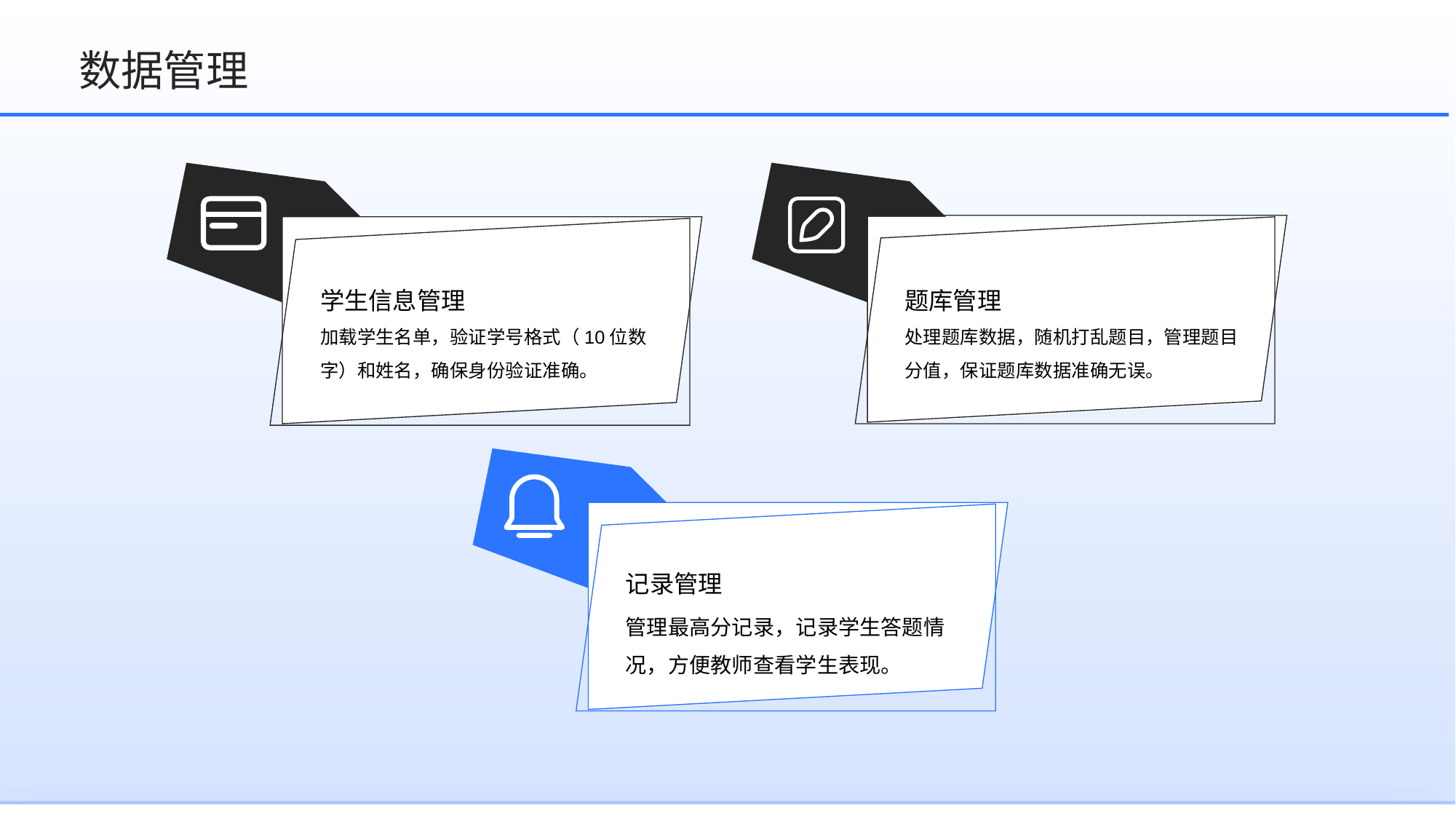

数据管理

学生信息管理
题库管理
加载学生名单，验证学号格式（10位数字）和姓名，确保身份验证准确。
处理题库数据，随机打乱题目，管理题目分值，保证题库数据准确无误。

记录管理
管理最高分记录，记录学生答题情况，方便教师查看学生表现。